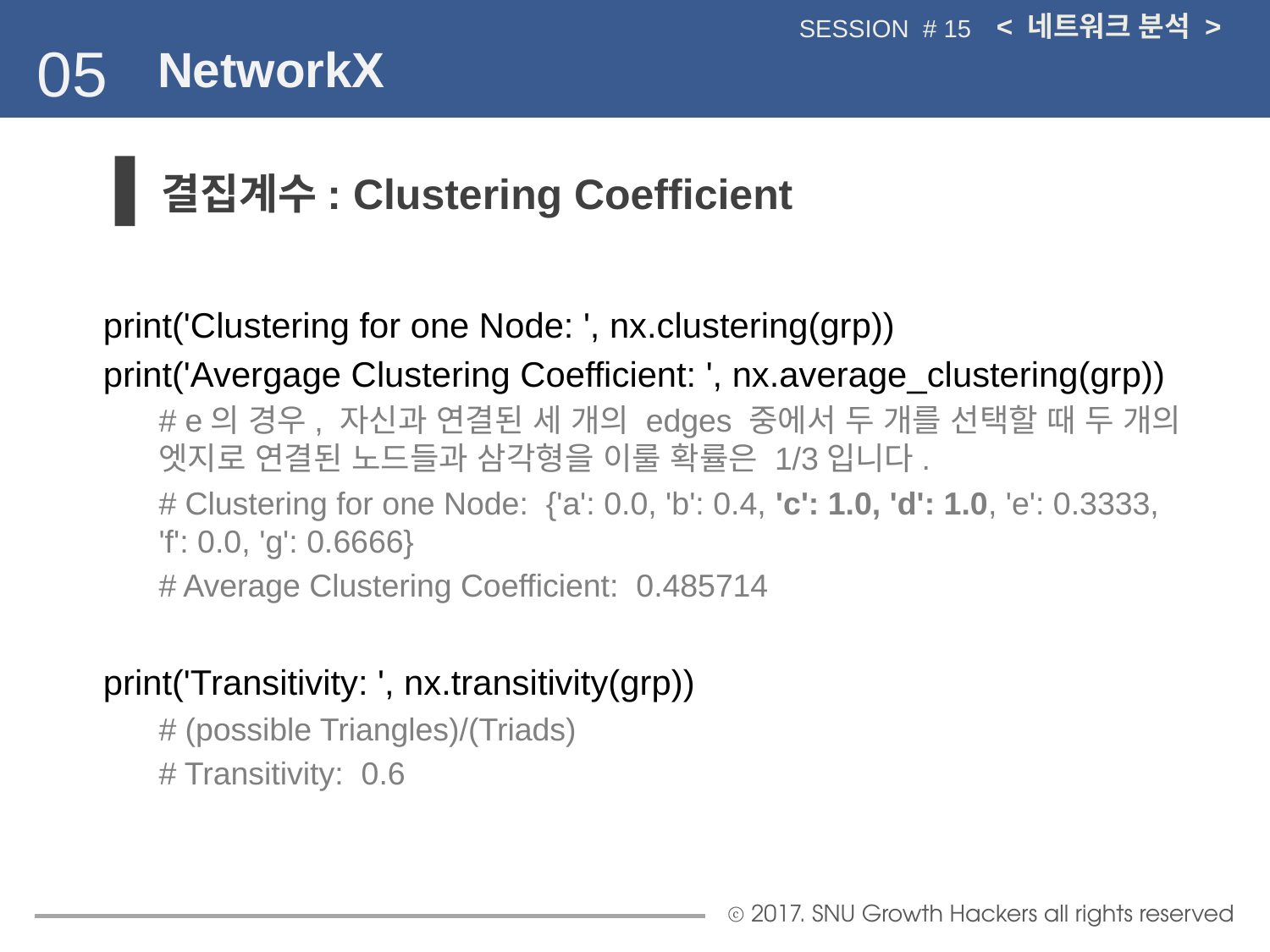

< 네트워크 분석 >
SESSION  # 15
05
NetworkX

결집계수: Clustering Coefficient
print('Clustering for one Node: ', nx.clustering(grp))
print('Avergage Clustering Coefficient: ', nx.average_clustering(grp))
# e의 경우, 자신과 연결된 세 개의 edges 중에서 두 개를 선택할 때 두 개의 엣지로 연결된 노드들과 삼각형을 이룰 확률은 1/3입니다.
# Clustering for one Node:  {'a': 0.0, 'b': 0.4, 'c': 1.0, 'd': 1.0, 'e': 0.3333, 'f': 0.0, 'g': 0.6666}
# Average Clustering Coefficient:  0.485714

print('Transitivity: ', nx.transitivity(grp))
# (possible Triangles)/(Triads)
# Transitivity:  0.6
ⓒ 2017. SNU Growth Hackers all rights reserved